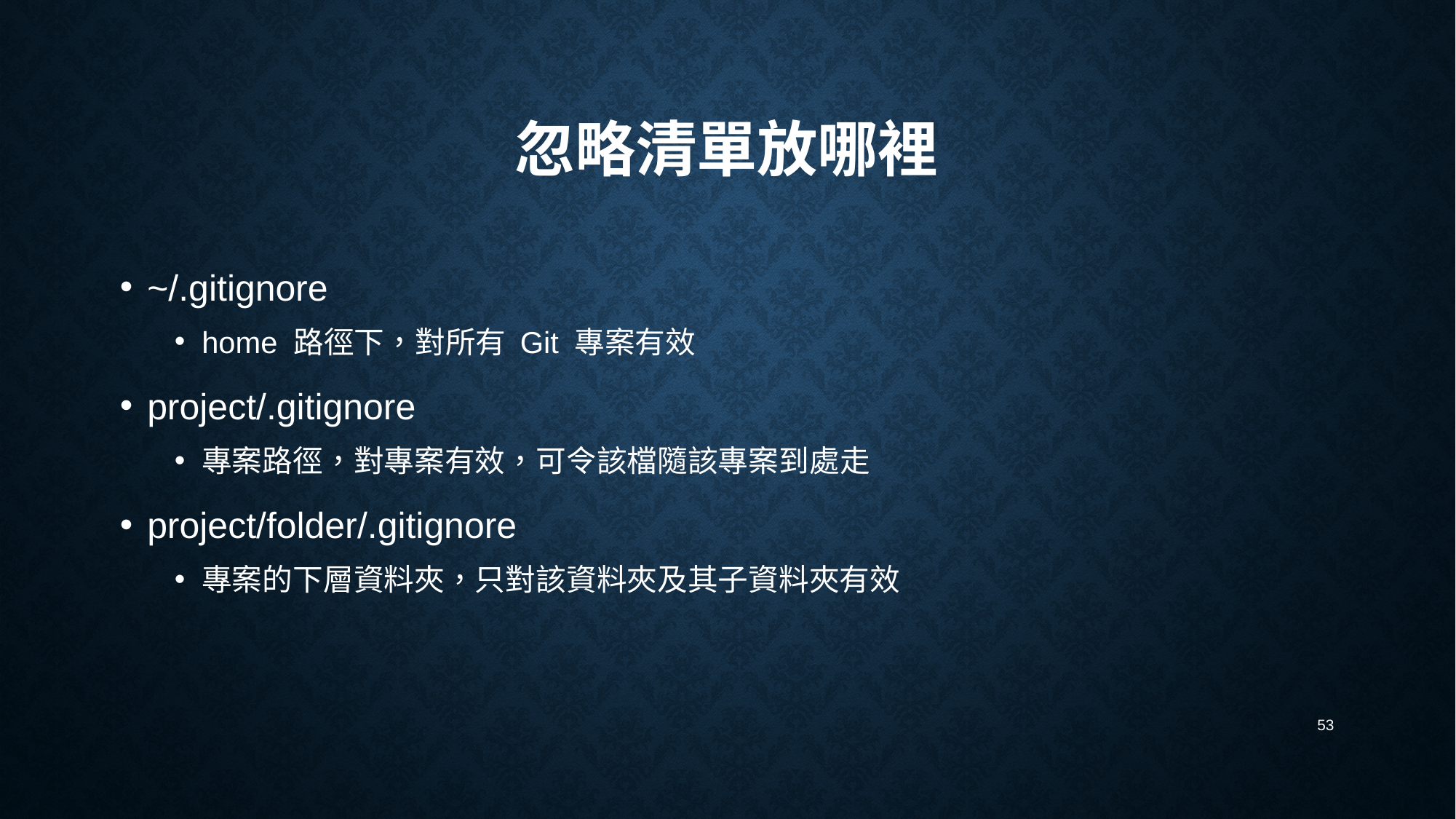

# 忽略清單放哪裡
~/.gitignore
home 路徑下，對所有 Git 專案有效
project/.gitignore
專案路徑，對專案有效，可令該檔隨該專案到處走
project/folder/.gitignore
專案的下層資料夾，只對該資料夾及其子資料夾有效
53